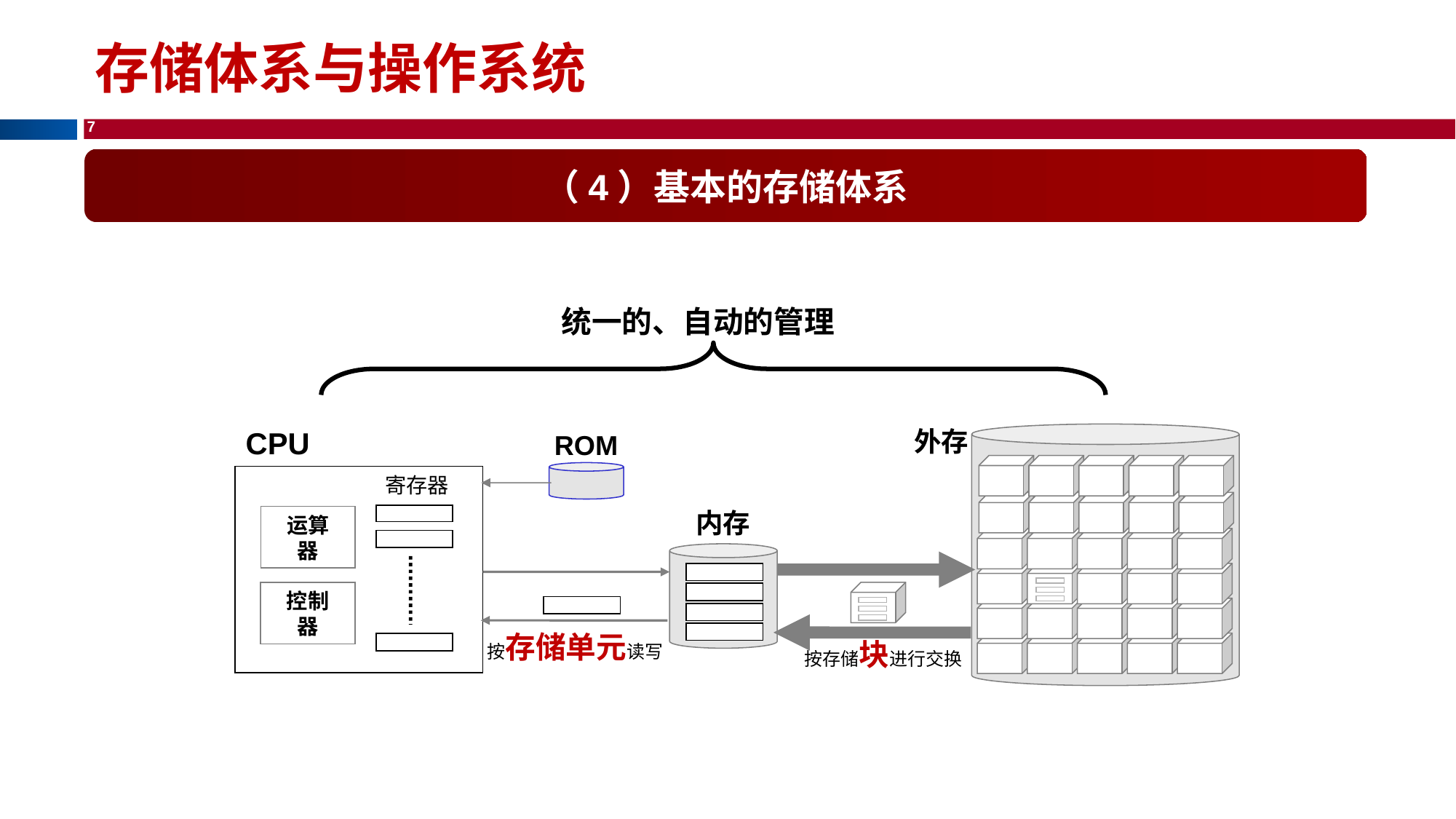

存储体系与操作系统
（4）基本的存储体系
统一的、自动的管理
CPU
外存
ROM

寄存器

内存

运算
器

控制
器

按存储单元读写

按存储块进行交换